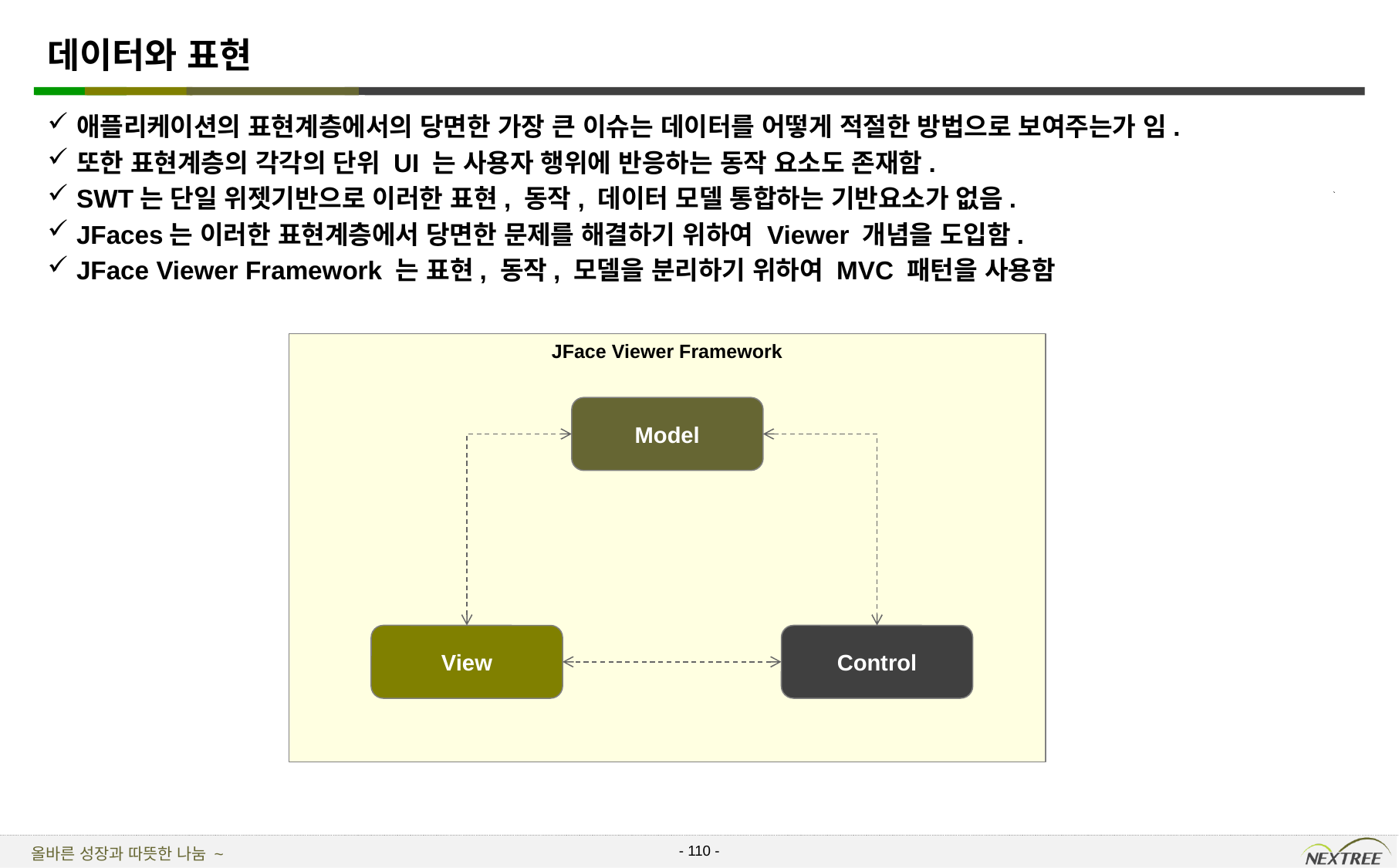

# 데이터와 표현
애플리케이션의 표현계층에서의 당면한 가장 큰 이슈는 데이터를 어떻게 적절한 방법으로 보여주는가 임.
또한 표현계층의 각각의 단위 UI 는 사용자 행위에 반응하는 동작 요소도 존재함.
SWT는 단일 위젯기반으로 이러한 표현, 동작, 데이터 모델 통합하는 기반요소가 없음.
JFaces는 이러한 표현계층에서 당면한 문제를 해결하기 위하여 Viewer 개념을 도입함.
JFace Viewer Framework 는 표현, 동작, 모델을 분리하기 위하여 MVC 패턴을 사용함
JFace Viewer Framework
Model
View
Control